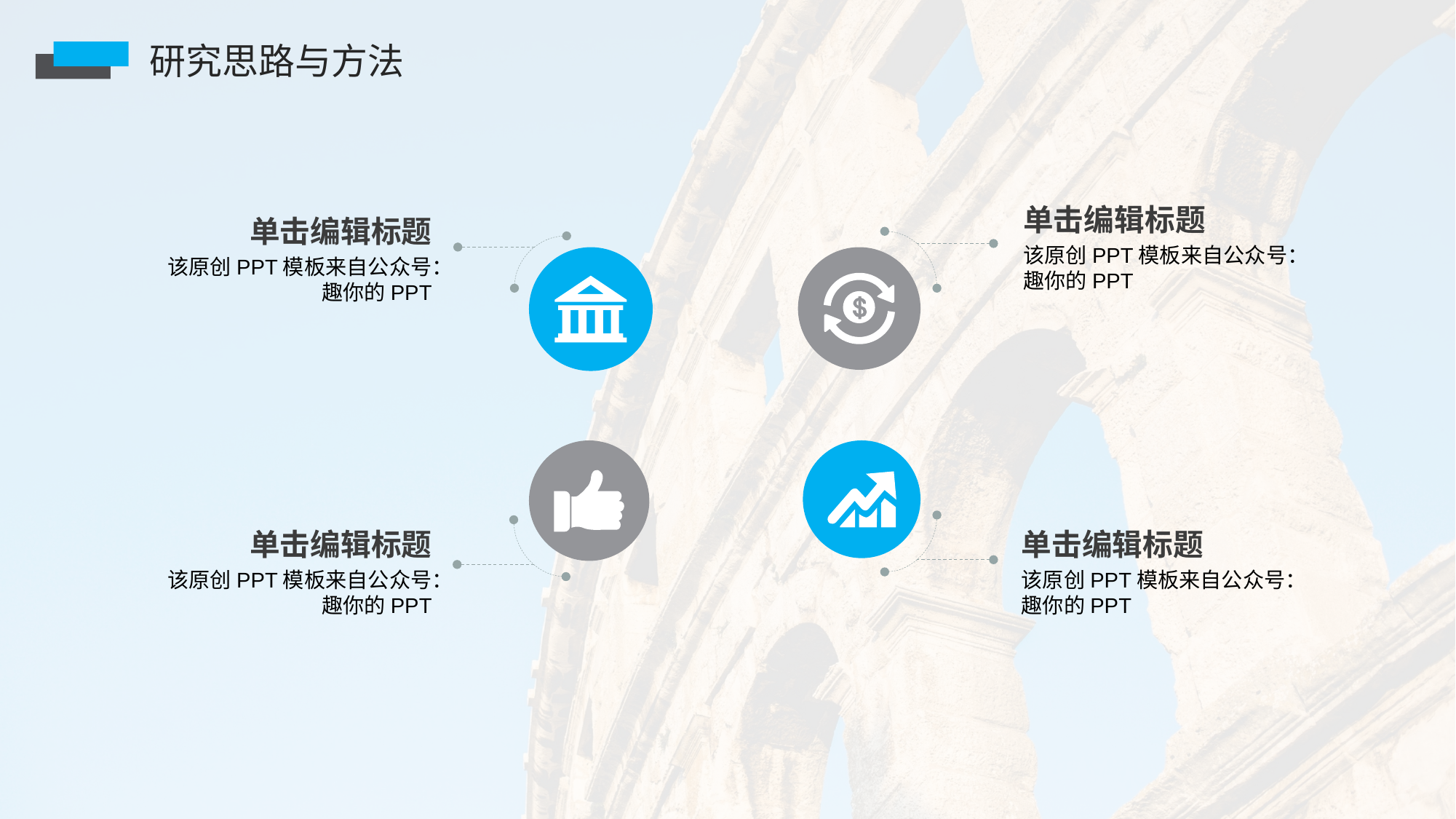

研究思路与方法

单击编辑标题
单击编辑标题

该原创PPT模板来自公众号：趣你的PPT

该原创PPT模板来自公众号：趣你的PPT

单击编辑标题
单击编辑标题
该原创PPT模板来自公众号：趣你的PPT
该原创PPT模板来自公众号：趣你的PPT